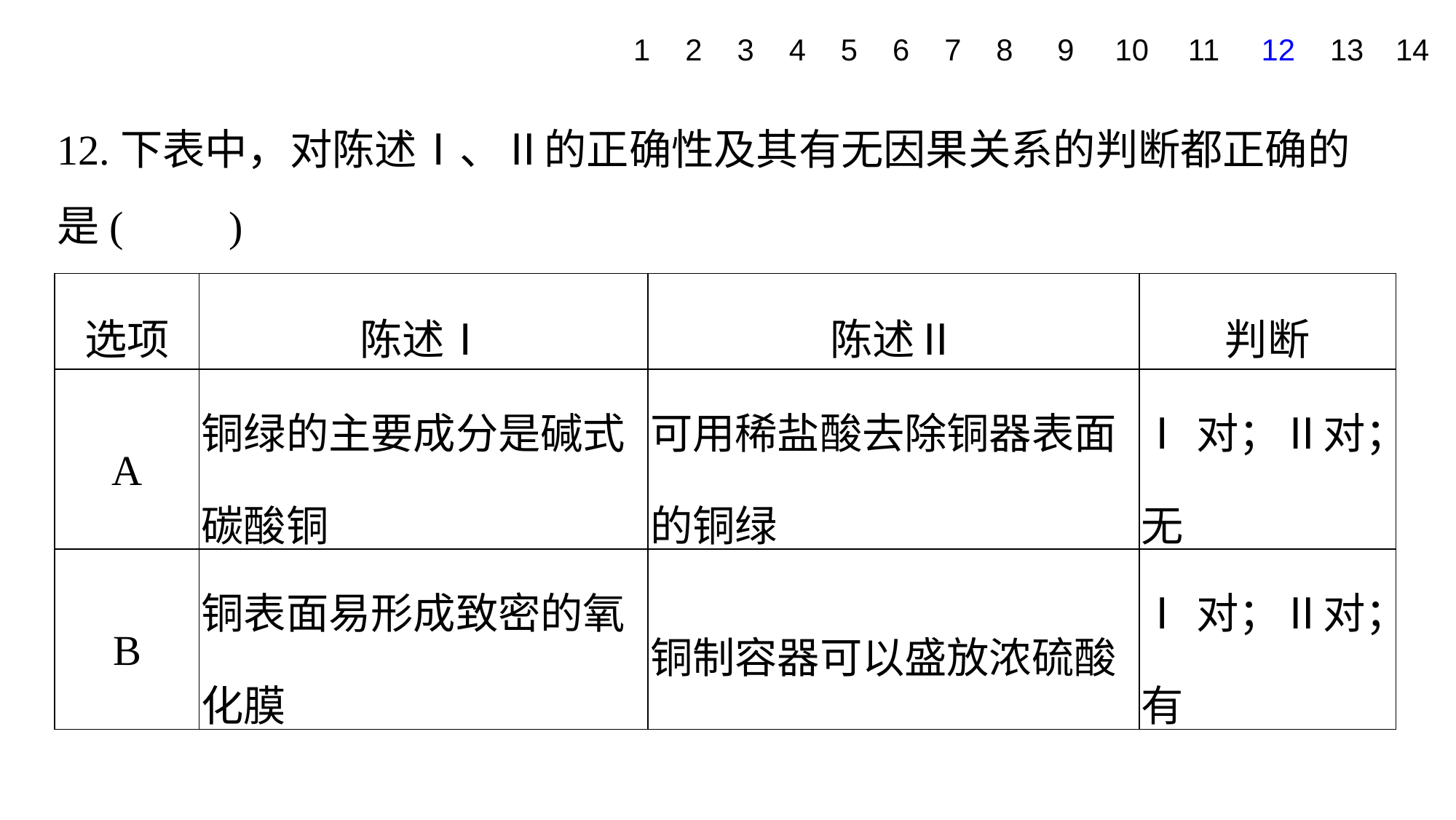

1
2
3
4
5
6
7
8
9
10
11
12
13
14
12.下表中，对陈述Ⅰ、Ⅱ的正确性及其有无因果关系的判断都正确的是(　　)
| 选项 | 陈述Ⅰ | 陈述Ⅱ | 判断 |
| --- | --- | --- | --- |
| A | 铜绿的主要成分是碱式碳酸铜 | 可用稀盐酸去除铜器表面的铜绿 | Ⅰ对；Ⅱ对；无 |
| B | 铜表面易形成致密的氧化膜 | 铜制容器可以盛放浓硫酸 | Ⅰ对；Ⅱ对；有 |